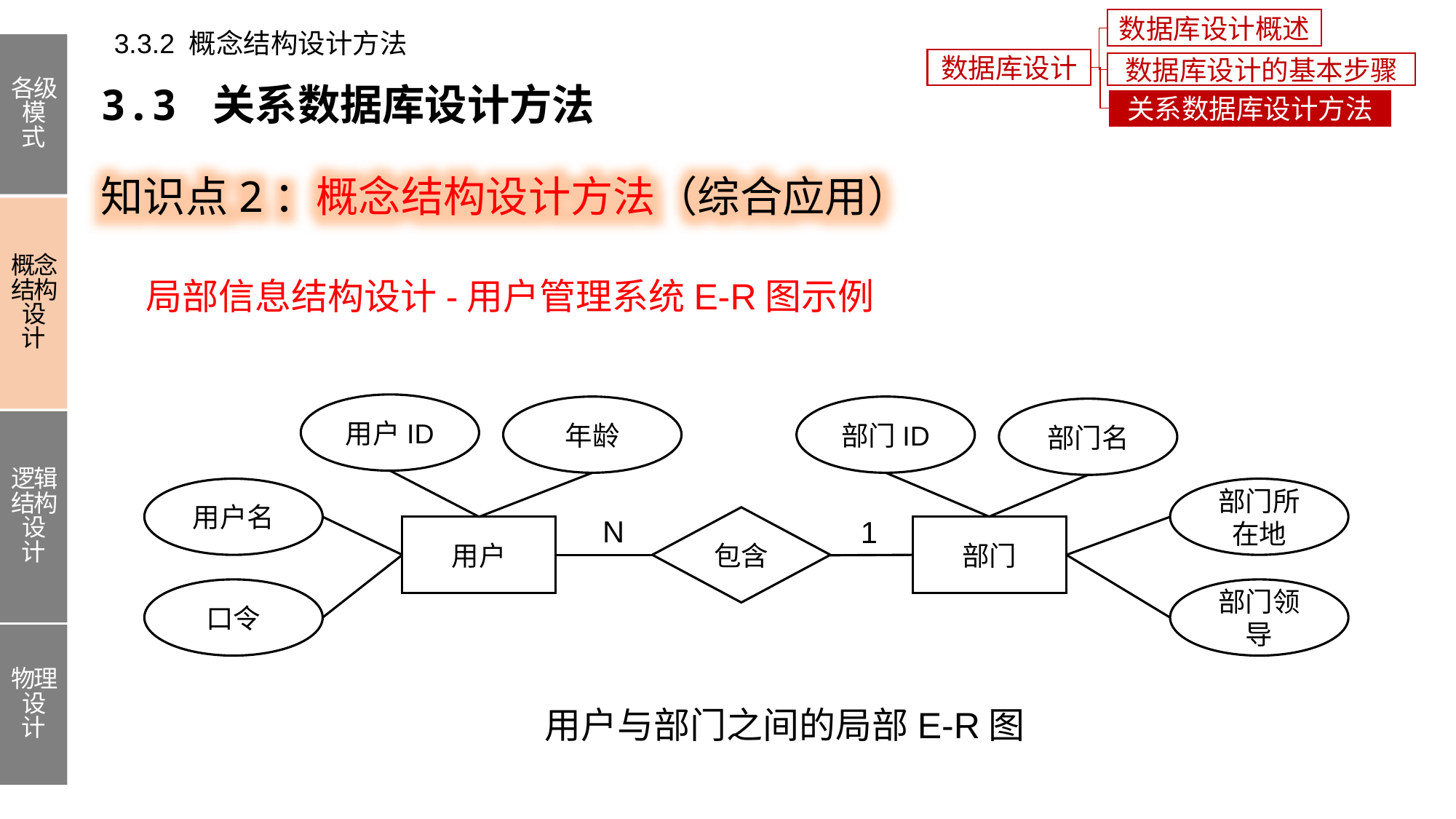

数据库设计概述
3.3.2 概念结构设计方法
各级模式
概念结构设计
逻辑结构设计
物理设计
数据库设计
数据库设计的基本步骤
3.3 关系数据库设计方法
关系数据库设计方法
知识点2：概念结构设计方法（综合应用）
局部信息结构设计-用户管理系统E-R图示例
用户ID
部门ID
年龄
部门名
用户名
部门所在地
N
包含
1
部门
用户
口令
部门领导
用户与部门之间的局部E-R图